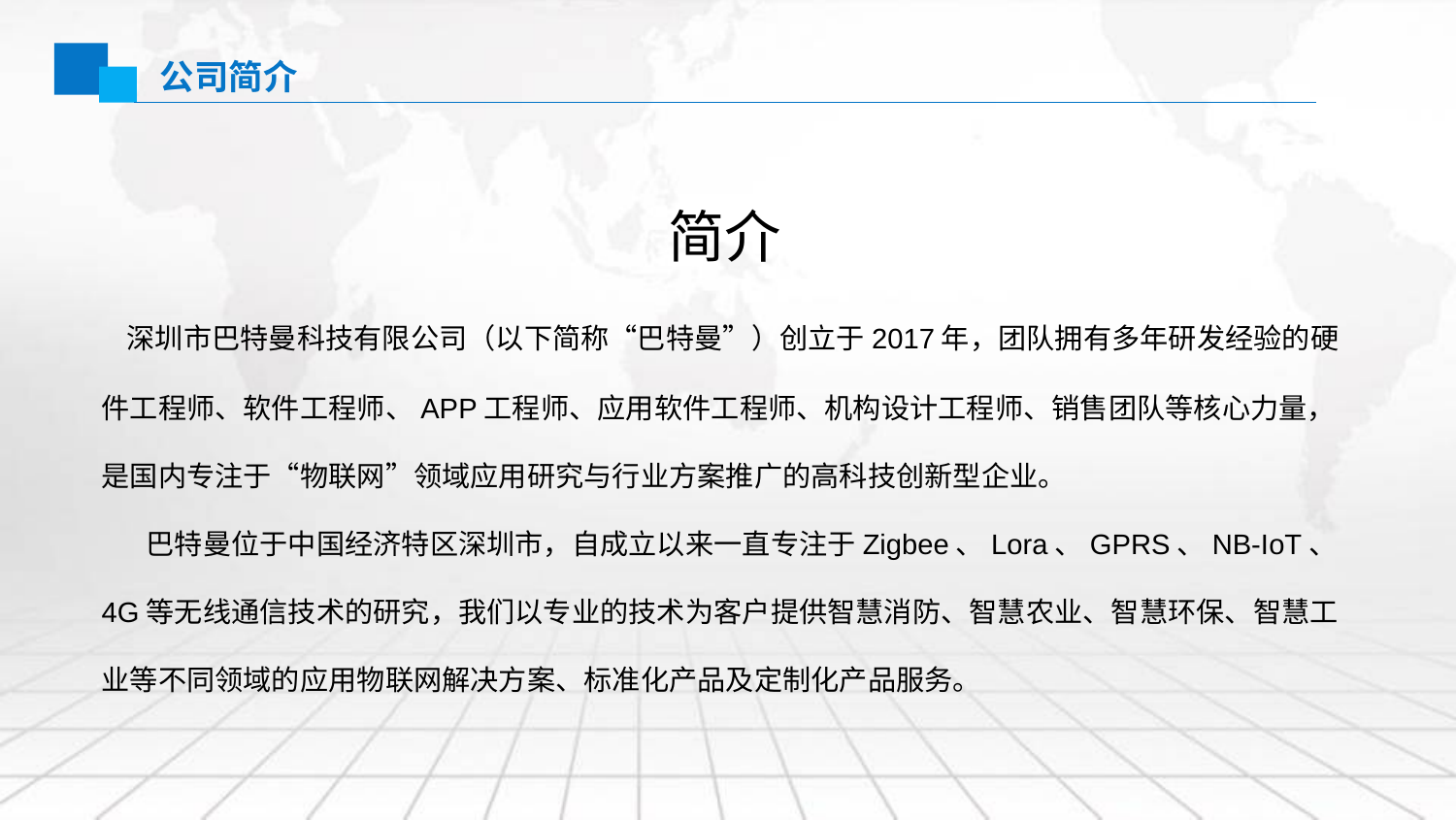

公司简介

简介
  深圳市巴特曼科技有限公司（以下简称“巴特曼”）创立于2017年，团队拥有多年研发经验的硬件工程师、软件工程师、APP工程师、应用软件工程师、机构设计工程师、销售团队等核心力量，是国内专注于“物联网”领域应用研究与行业方案推广的高科技创新型企业。
      巴特曼位于中国经济特区深圳市，自成立以来一直专注于Zigbee、Lora、GPRS、NB-IoT、4G等无线通信技术的研究，我们以专业的技术为客户提供智慧消防、智慧农业、智慧环保、智慧工业等不同领域的应用物联网解决方案、标准化产品及定制化产品服务。